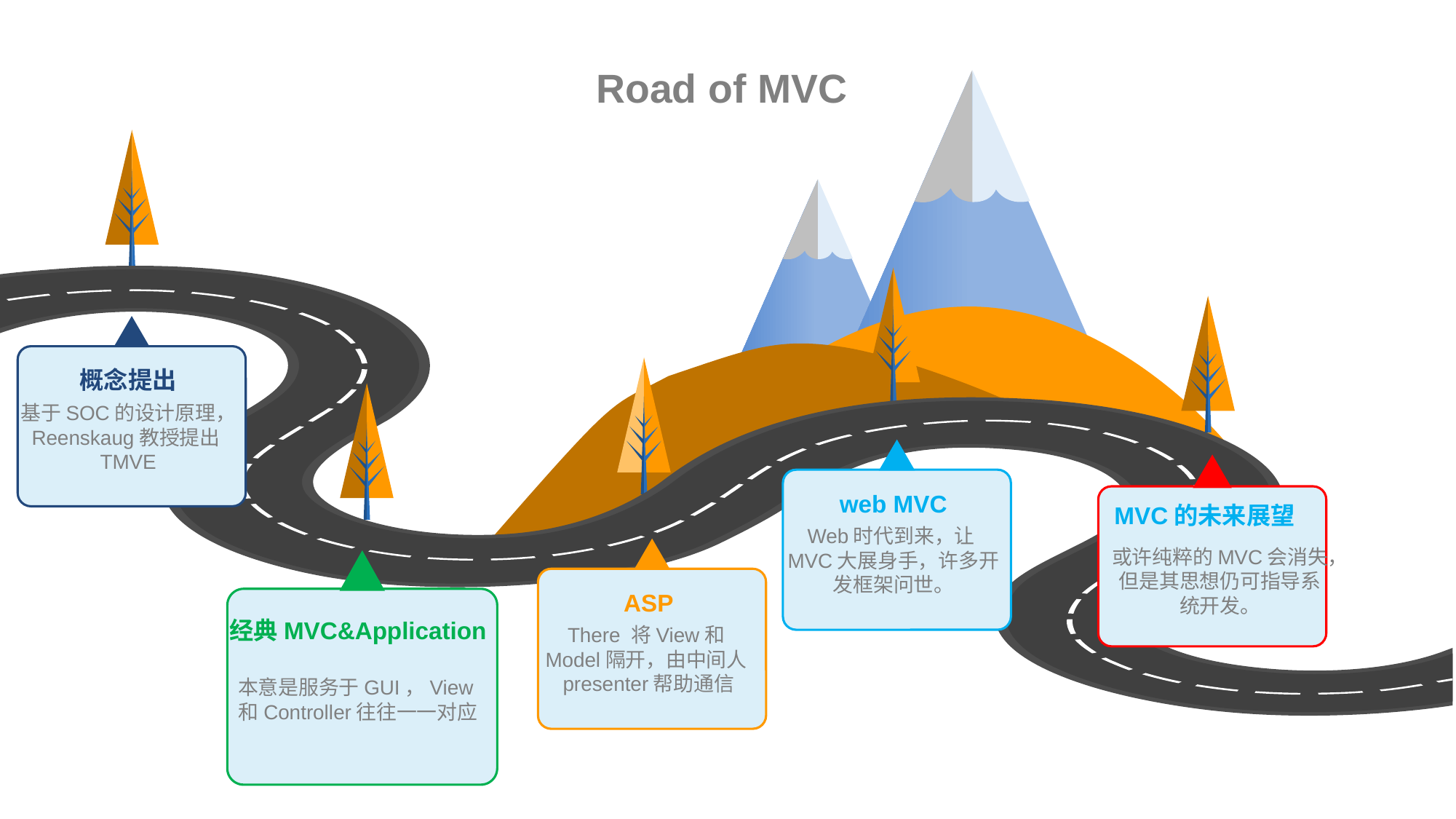

# Road of MVC

概念提出
基于SOC的设计原理， Reenskaug教授提出TMVE

web MVC
Web时代到来，让MVC大展身手，许多开发框架问世。

或许纯粹的MVC会消失，但是其思想仍可指导系统开发。
MVC的未来展望

ASP
There 将View和Model隔开，由中间人presenter帮助通信

经典MVC&Application
本意是服务于GUI，View和Controller往往一一对应